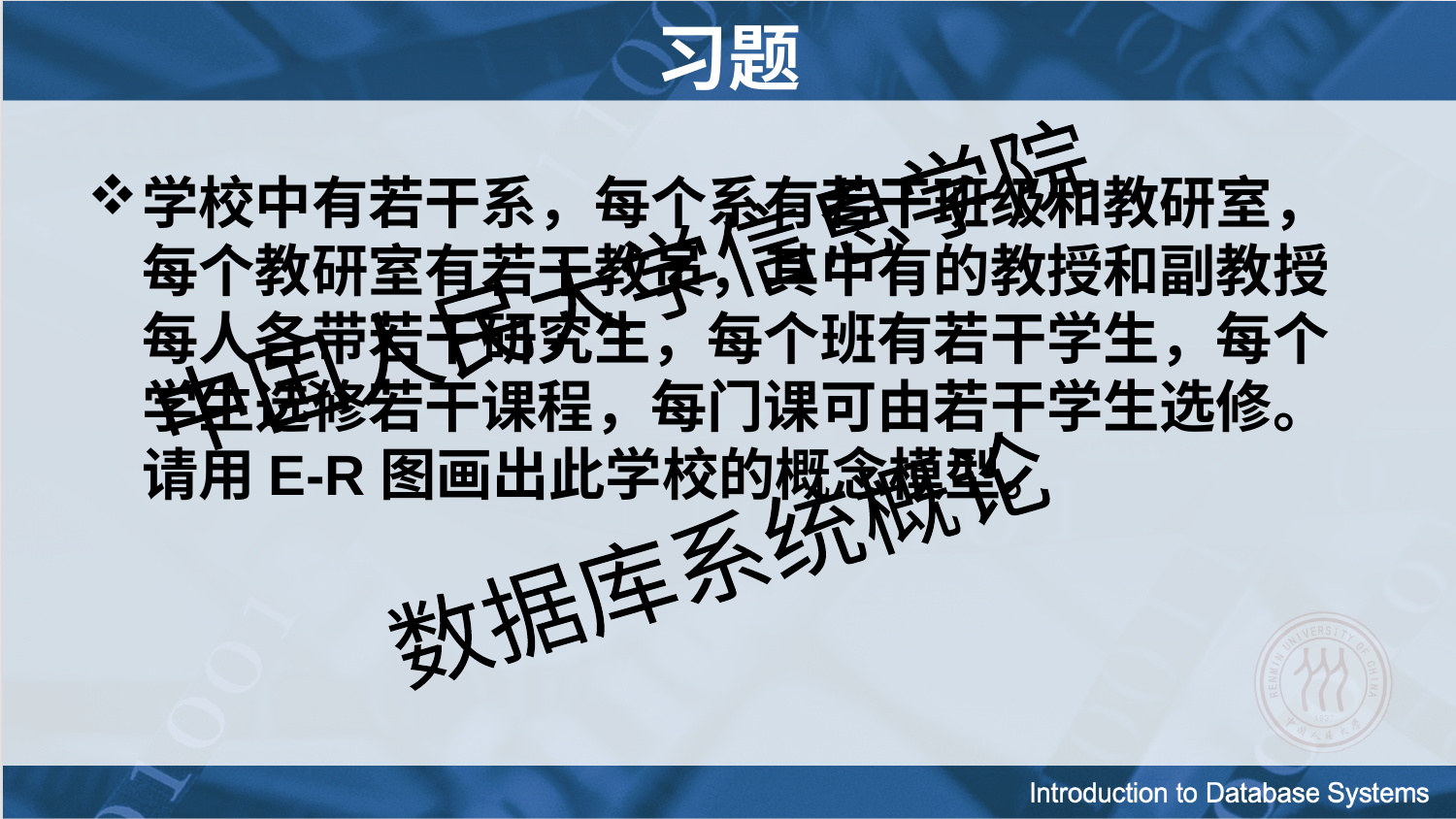

# 习题
学校中有若干系，每个系有若干班级和教研室，每个教研室有若干教员，其中有的教授和副教授每人各带若干研究生，每个班有若干学生，每个学生选修若干课程，每门课可由若干学生选修。请用E-R图画出此学校的概念模型。